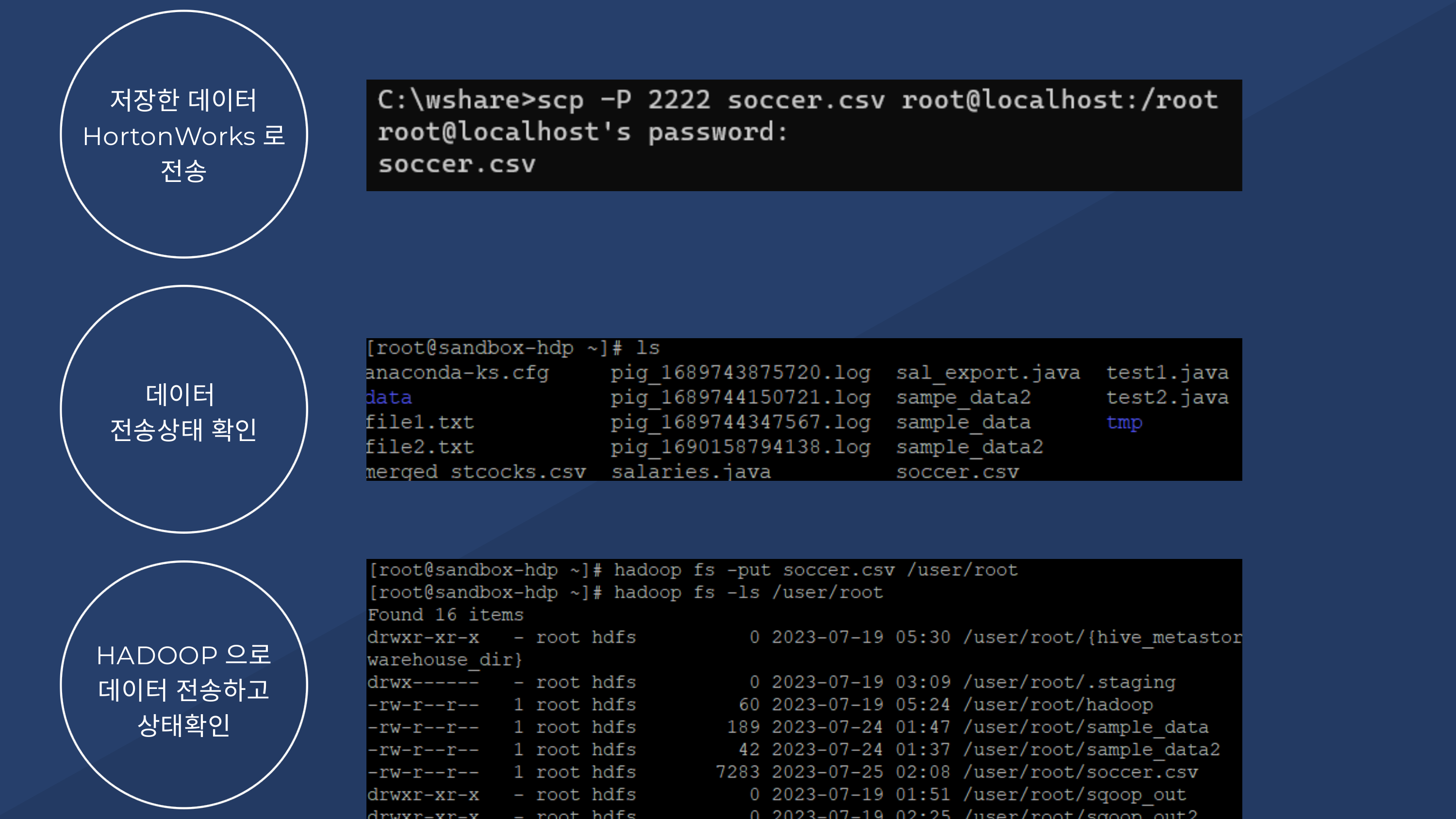

저장한 데이터
HortonWorks로
전송

데이터
전송상태 확인

HADOOP으로
데이터 전송하고
상태확인